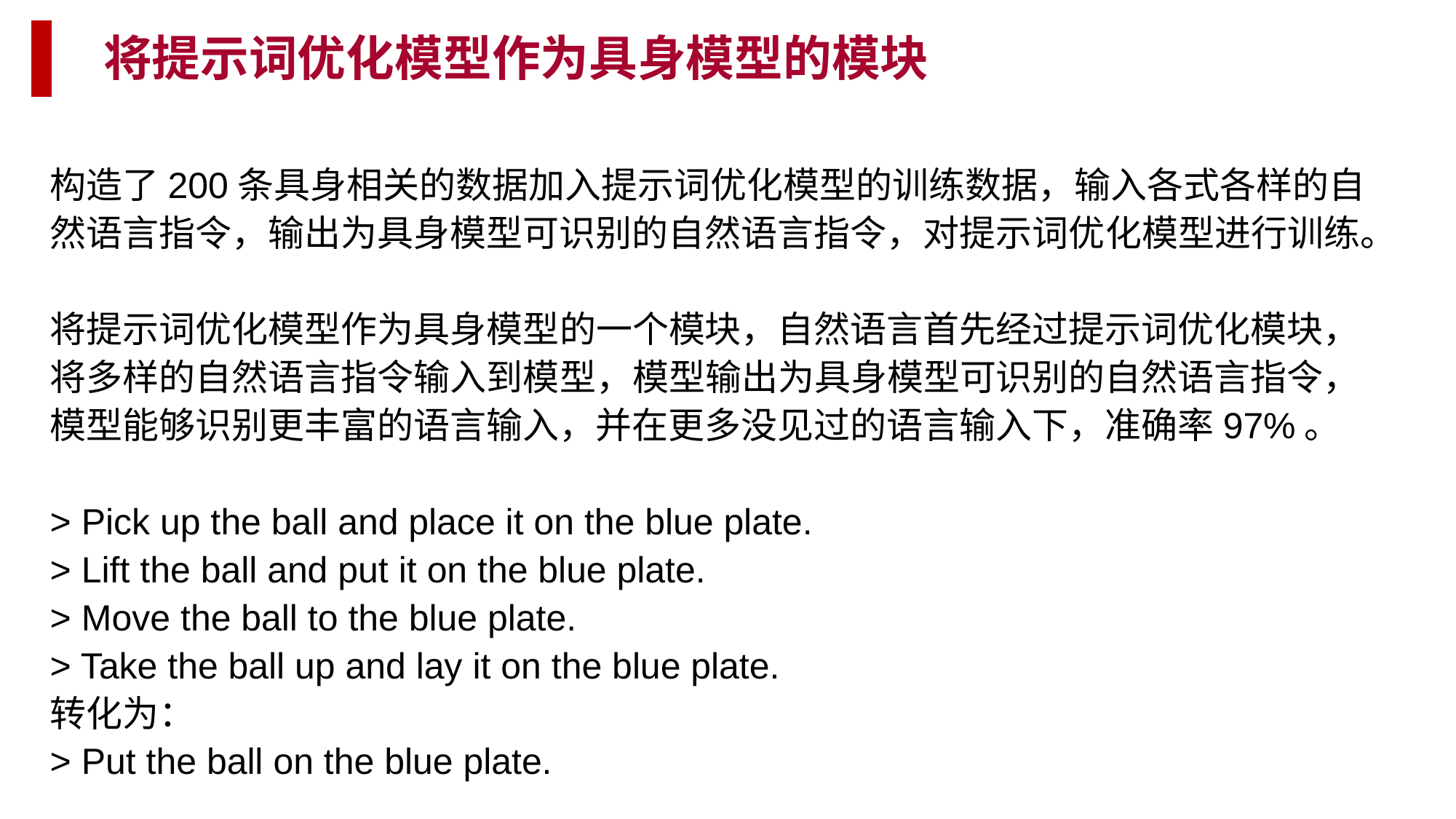

将提示词优化模型作为具身模型的模块

构造了200条具身相关的数据加入提示词优化模型的训练数据，输入各式各样的自然语言指令，输出为具身模型可识别的自然语言指令，对提示词优化模型进行训练。

将提示词优化模型作为具身模型的一个模块，自然语言首先经过提示词优化模块，将多样的自然语言指令输入到模型，模型输出为具身模型可识别的自然语言指令，模型能够识别更丰富的语言输入，并在更多没见过的语言输入下，准确率97%。

> Pick up the ball and place it on the blue plate.
> Lift the ball and put it on the blue plate.
> Move the ball to the blue plate.
> Take the ball up and lay it on the blue plate.
转化为：
> Put the ball on the blue plate.